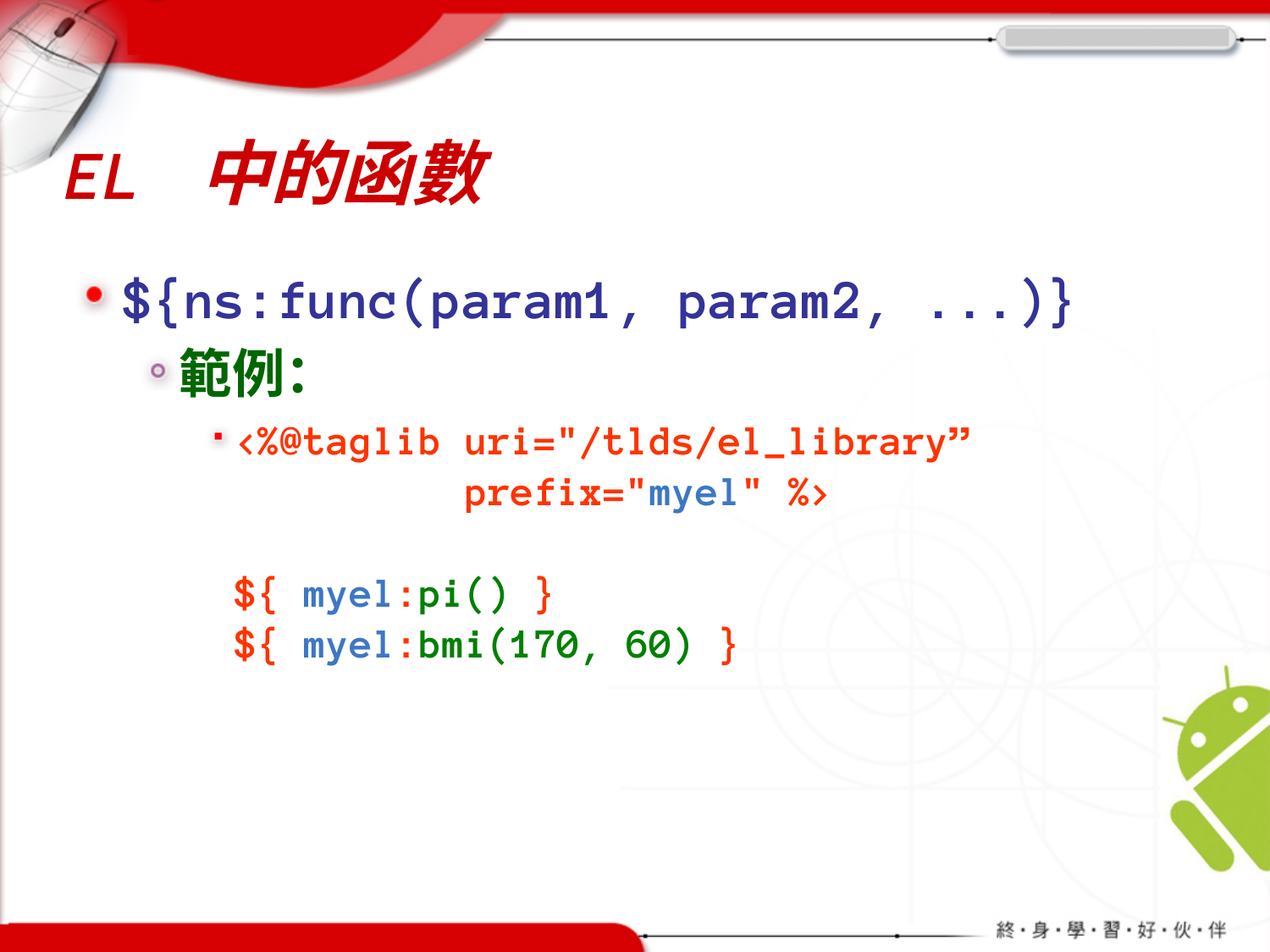

# EL 中的函數
${ns:func(param1, param2, ...)}
範例：
<%@taglib uri="/tlds/el_library”
          prefix="myel" %>
${ myel:pi() }
${ myel:bmi(170, 60) }